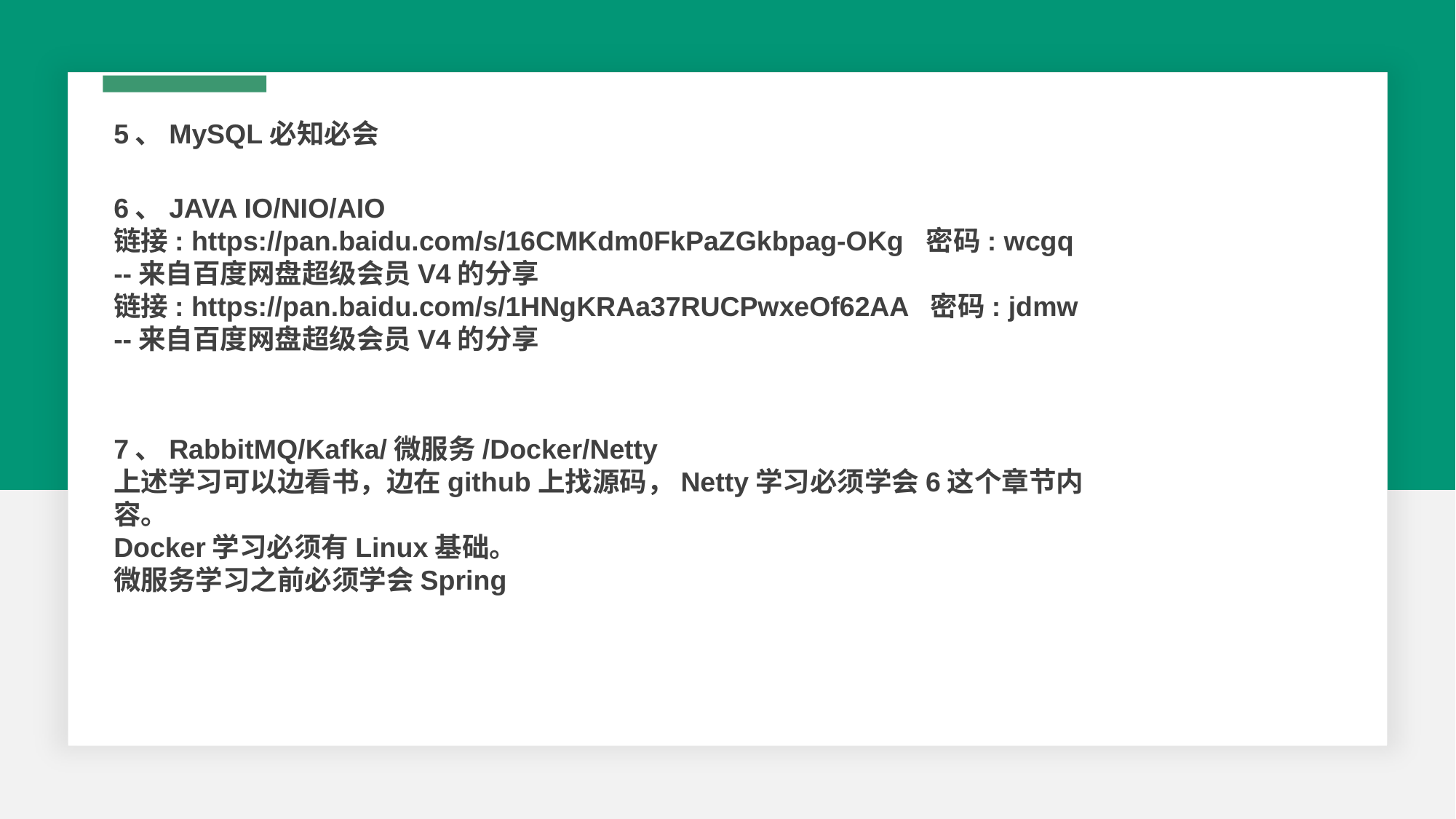

5、MySQL必知必会
6、JAVA IO/NIO/AIO
链接: https://pan.baidu.com/s/16CMKdm0FkPaZGkbpag-OKg  密码: wcgq
--来自百度网盘超级会员V4的分享
链接: https://pan.baidu.com/s/1HNgKRAa37RUCPwxeOf62AA  密码: jdmw
--来自百度网盘超级会员V4的分享

7、RabbitMQ/Kafka/微服务/Docker/Netty
上述学习可以边看书，边在github上找源码，Netty学习必须学会6这个章节内容。
Docker学习必须有Linux基础。
微服务学习之前必须学会Spring